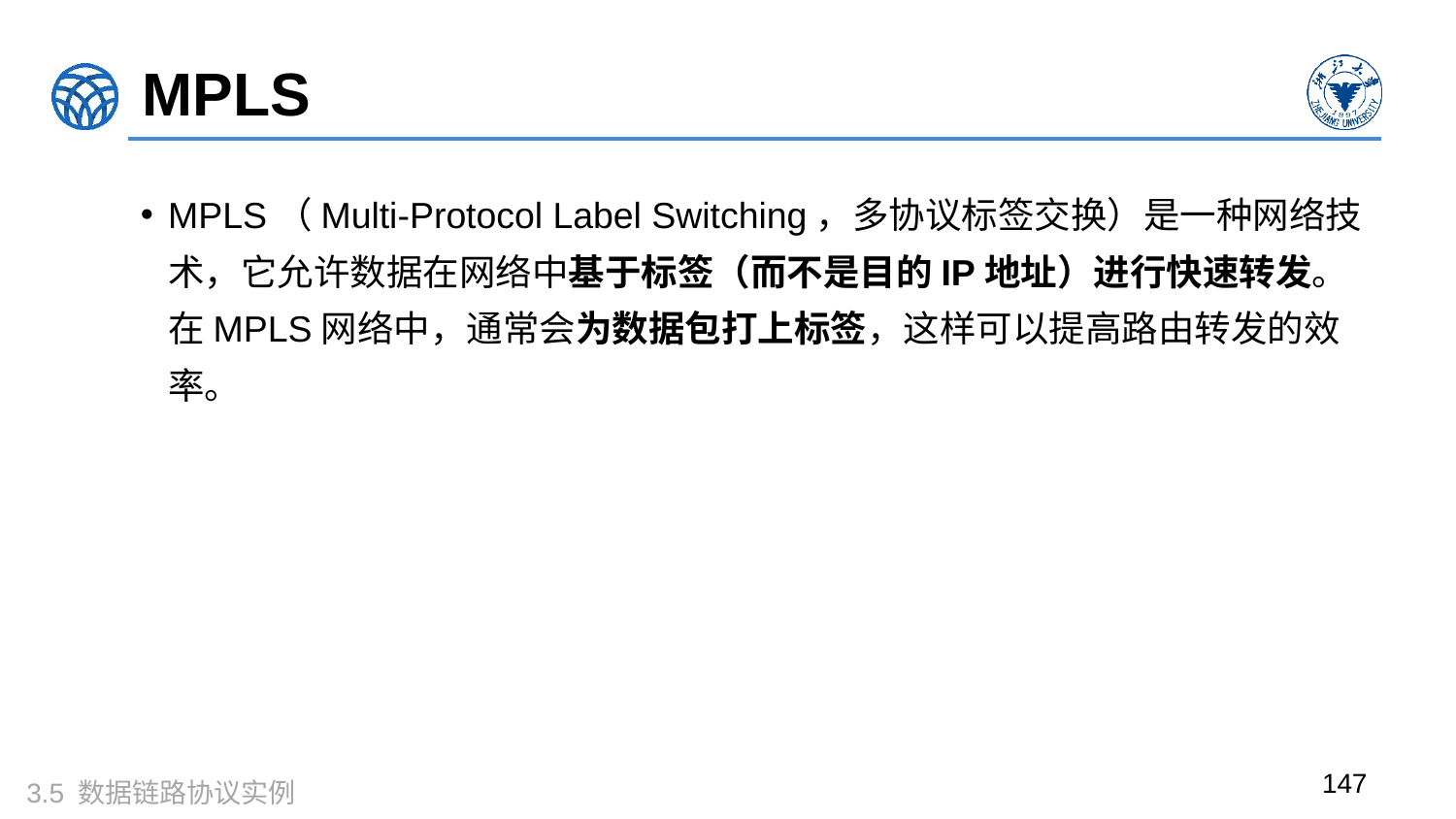

# MPLS
MPLS（Multi-Protocol Label Switching，多协议标签交换）是一种网络技术，它允许数据在网络中基于标签（而不是目的IP地址）进行快速转发。在MPLS网络中，通常会为数据包打上标签，这样可以提高路由转发的效率。
147
3.5 数据链路协议实例